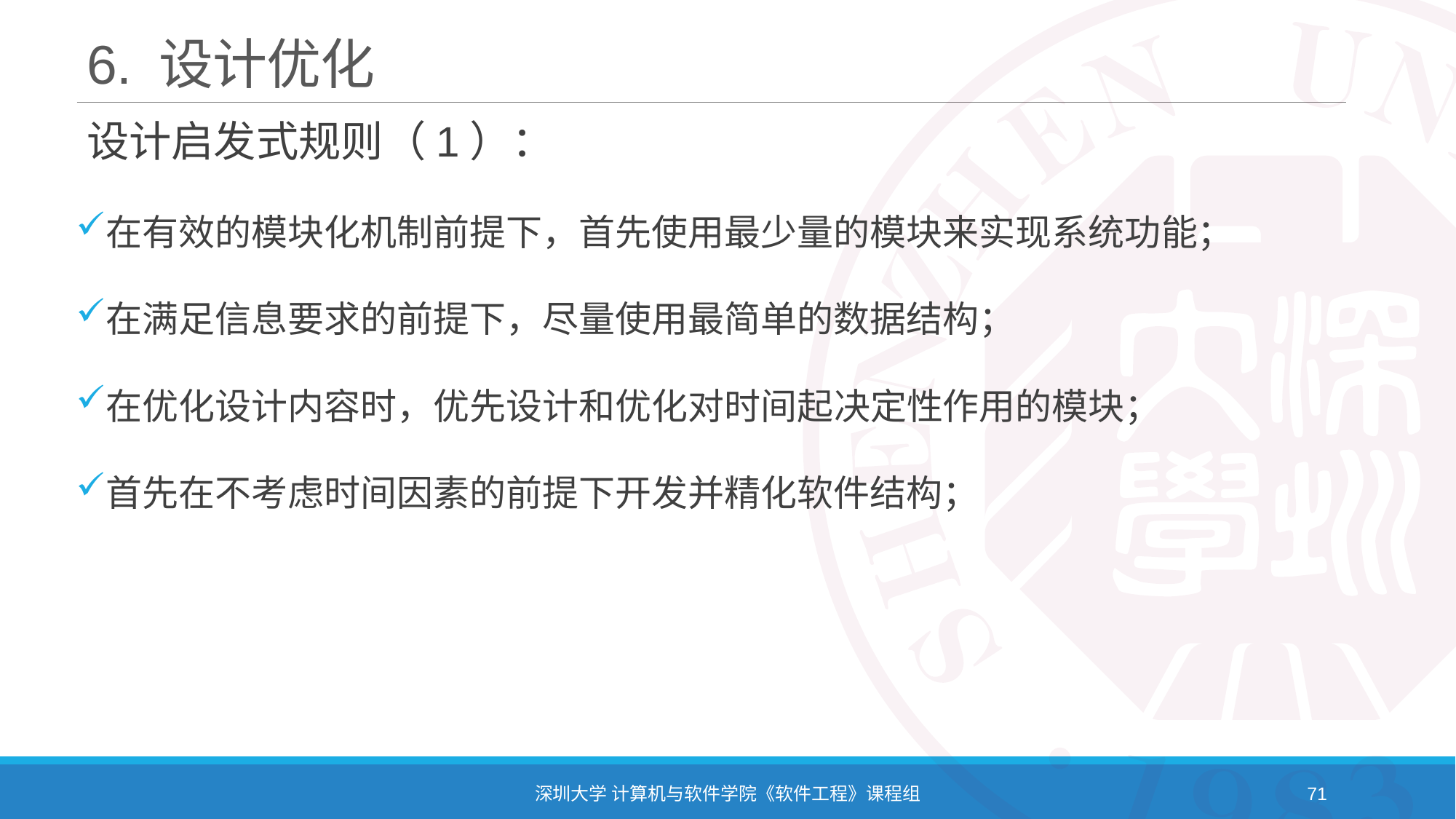

# 6. 设计优化
设计启发式规则（1）：
在有效的模块化机制前提下，首先使用最少量的模块来实现系统功能；
在满足信息要求的前提下，尽量使用最简单的数据结构；
在优化设计内容时，优先设计和优化对时间起决定性作用的模块；
首先在不考虑时间因素的前提下开发并精化软件结构；
深圳大学 计算机与软件学院《软件工程》课程组
71